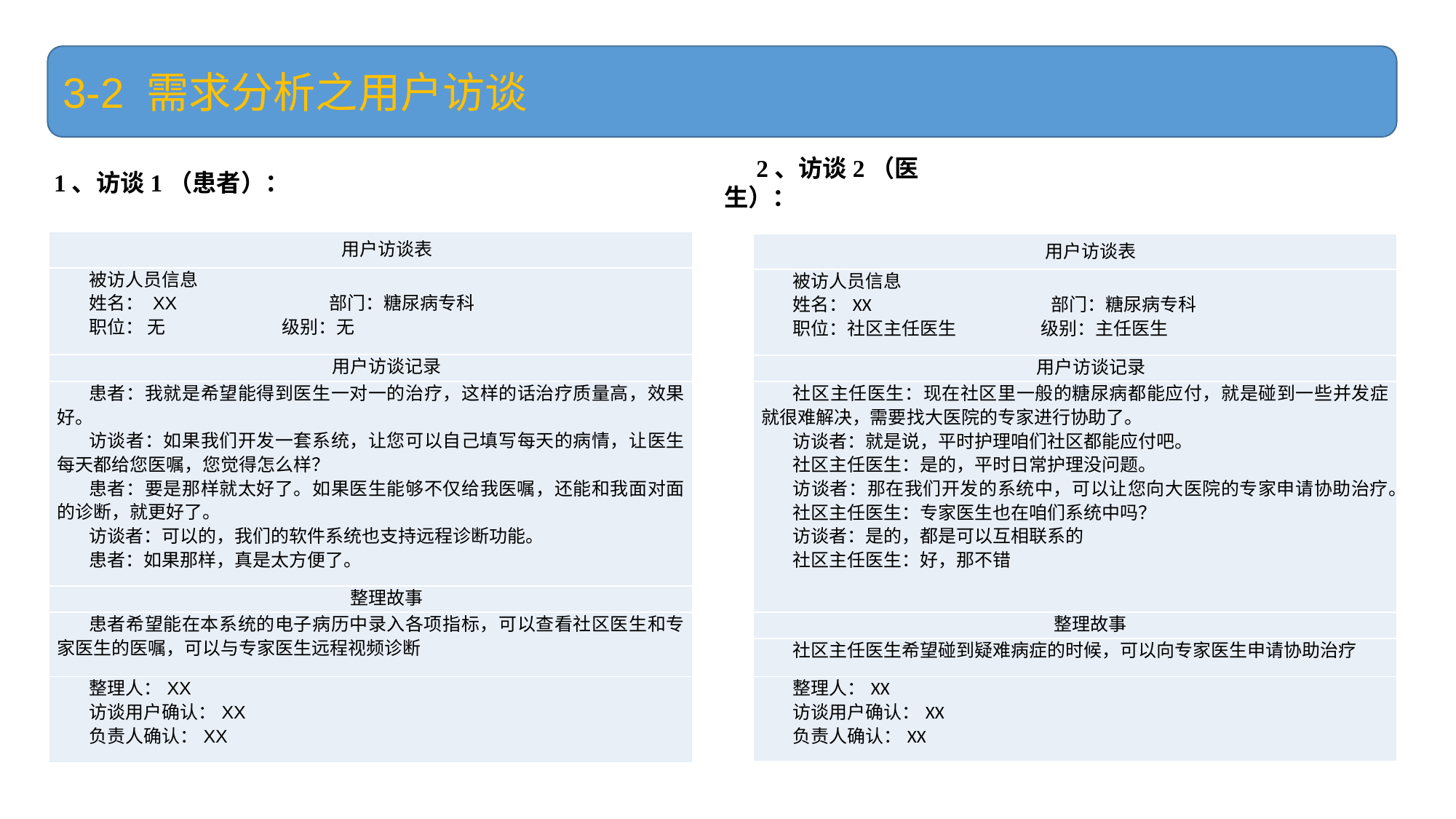

3-2 需求分析之用户访谈
1、访谈1（患者）：

2、访谈2（医生）：

| 用户访谈表 |
| --- |
| 被访人员信息 姓名： XX 部门：糖尿病专科 职位： 无 级别：无 |
| 用户访谈记录 |
| 患者：我就是希望能得到医生一对一的治疗，这样的话治疗质量高，效果好。 访谈者：如果我们开发一套系统，让您可以自己填写每天的病情，让医生每天都给您医嘱，您觉得怎么样？ 患者：要是那样就太好了。如果医生能够不仅给我医嘱，还能和我面对面的诊断，就更好了。 访谈者：可以的，我们的软件系统也支持远程诊断功能。 患者：如果那样，真是太方便了。 |
| 整理故事 |
| 患者希望能在本系统的电子病历中录入各项指标，可以查看社区医生和专家医生的医嘱，可以与专家医生远程视频诊断 |
| 整理人：XX 访谈用户确认：XX 负责人确认：XX |
| 用户访谈表 |
| --- |
| 被访人员信息 姓名：XX 部门：糖尿病专科 职位：社区主任医生 级别：主任医生 |
| 用户访谈记录 |
| 社区主任医生：现在社区里一般的糖尿病都能应付，就是碰到一些并发症就很难解决，需要找大医院的专家进行协助了。 访谈者：就是说，平时护理咱们社区都能应付吧。 社区主任医生：是的，平时日常护理没问题。 访谈者：那在我们开发的系统中，可以让您向大医院的专家申请协助治疗。 社区主任医生：专家医生也在咱们系统中吗？ 访谈者：是的，都是可以互相联系的 社区主任医生：好，那不错 |
| 整理故事 |
| 社区主任医生希望碰到疑难病症的时候，可以向专家医生申请协助治疗 |
| 整理人：XX 访谈用户确认：XX 负责人确认：XX |